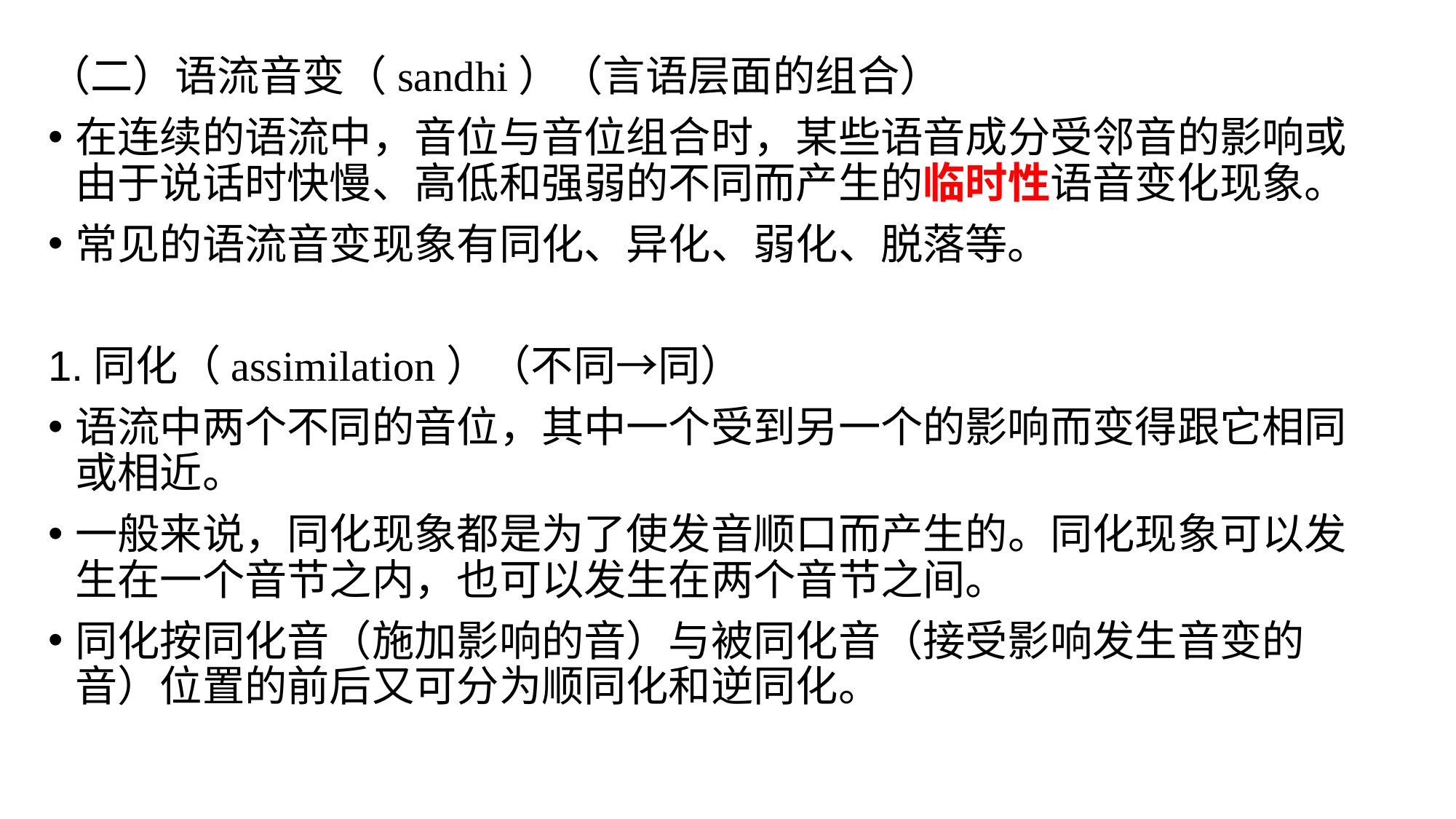

（二）语流音变（sandhi）（言语层面的组合）
在连续的语流中，音位与音位组合时，某些语音成分受邻音的影响或由于说话时快慢、高低和强弱的不同而产生的临时性语音变化现象。
常见的语流音变现象有同化、异化、弱化、脱落等。

1.同化（assimilation）（不同→同）
语流中两个不同的音位，其中一个受到另一个的影响而变得跟它相同或相近。
一般来说，同化现象都是为了使发音顺口而产生的。同化现象可以发生在一个音节之内，也可以发生在两个音节之间。
同化按同化音（施加影响的音）与被同化音（接受影响发生音变的音）位置的前后又可分为顺同化和逆同化。